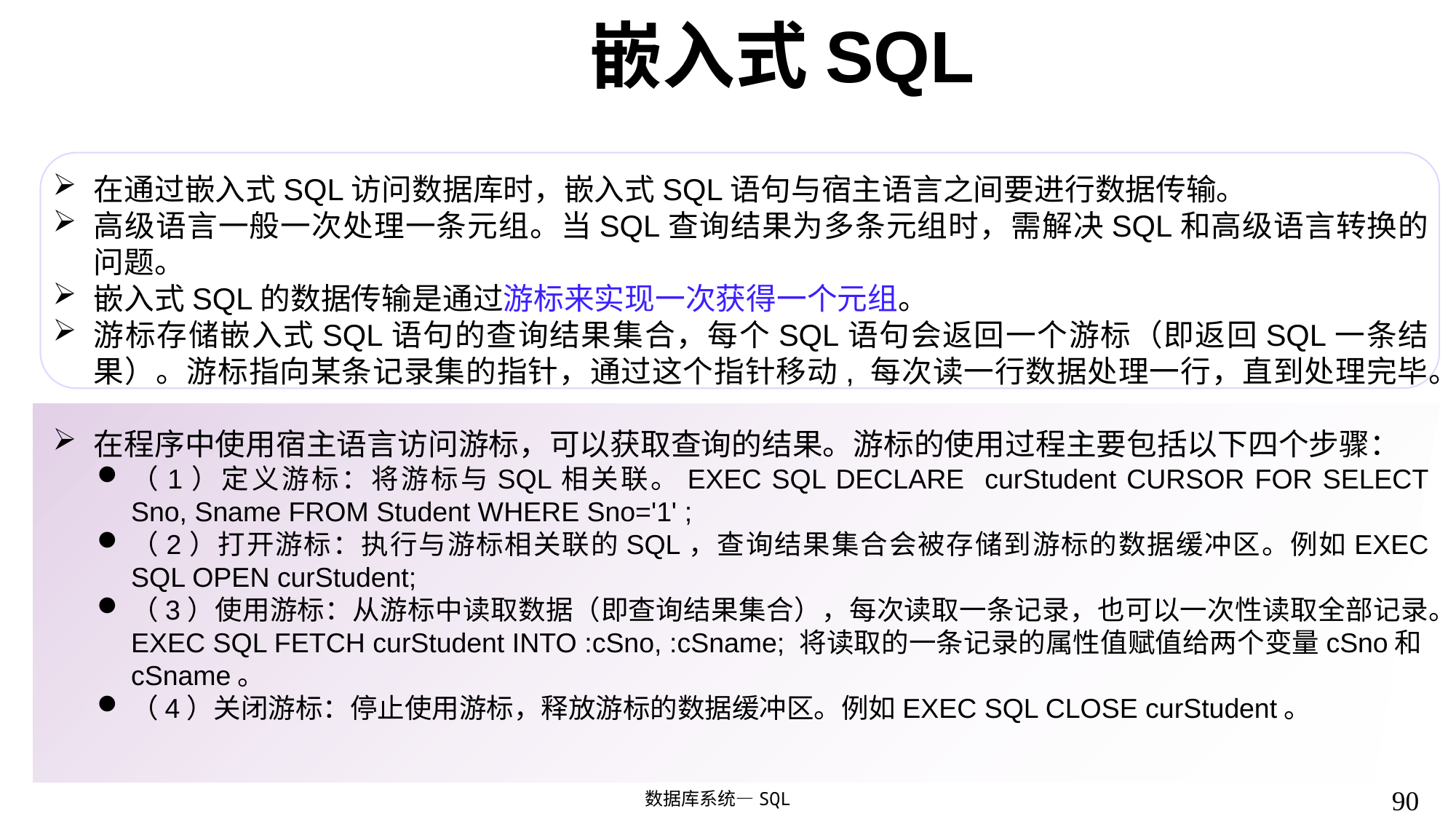

# 嵌入式SQL

在通过嵌入式SQL访问数据库时，嵌入式SQL语句与宿主语言之间要进行数据传输。
高级语言一般一次处理一条元组。当SQL查询结果为多条元组时，需解决SQL和高级语言转换的问题。
嵌入式SQL的数据传输是通过游标来实现一次获得一个元组。
游标存储嵌入式SQL语句的查询结果集合，每个SQL语句会返回一个游标（即返回SQL一条结果）。游标指向某条记录集的指针，通过这个指针移动, 每次读一行数据处理一行，直到处理完毕。

在程序中使用宿主语言访问游标，可以获取查询的结果。游标的使用过程主要包括以下四个步骤：
（1）定义游标：将游标与SQL相关联。EXEC SQL DECLARE  curStudent CURSOR FOR SELECT Sno, Sname FROM Student WHERE Sno='1' ;
（2）打开游标：执行与游标相关联的SQL，查询结果集合会被存储到游标的数据缓冲区。例如EXEC SQL OPEN curStudent;
（3）使用游标：从游标中读取数据（即查询结果集合），每次读取一条记录，也可以一次性读取全部记录。EXEC SQL FETCH curStudent INTO :cSno, :cSname; 将读取的一条记录的属性值赋值给两个变量cSno和cSname。
（4）关闭游标：停止使用游标，释放游标的数据缓冲区。例如EXEC SQL CLOSE curStudent。

90
数据库系统—SQL